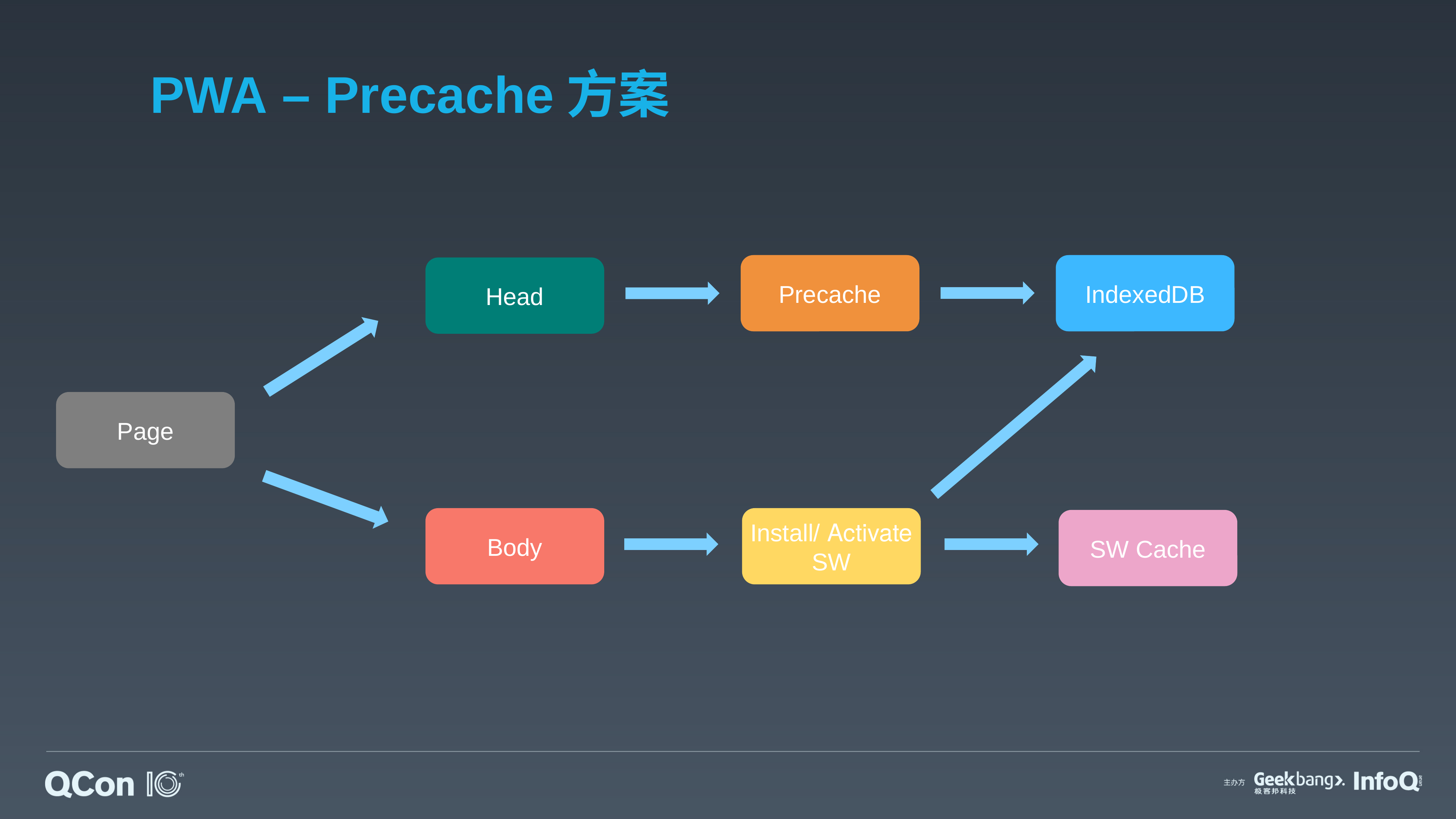

# PWA – Precache方案
Precache
IndexedDB
Head

Page

Body
Install/ Activate SW
SW Cache